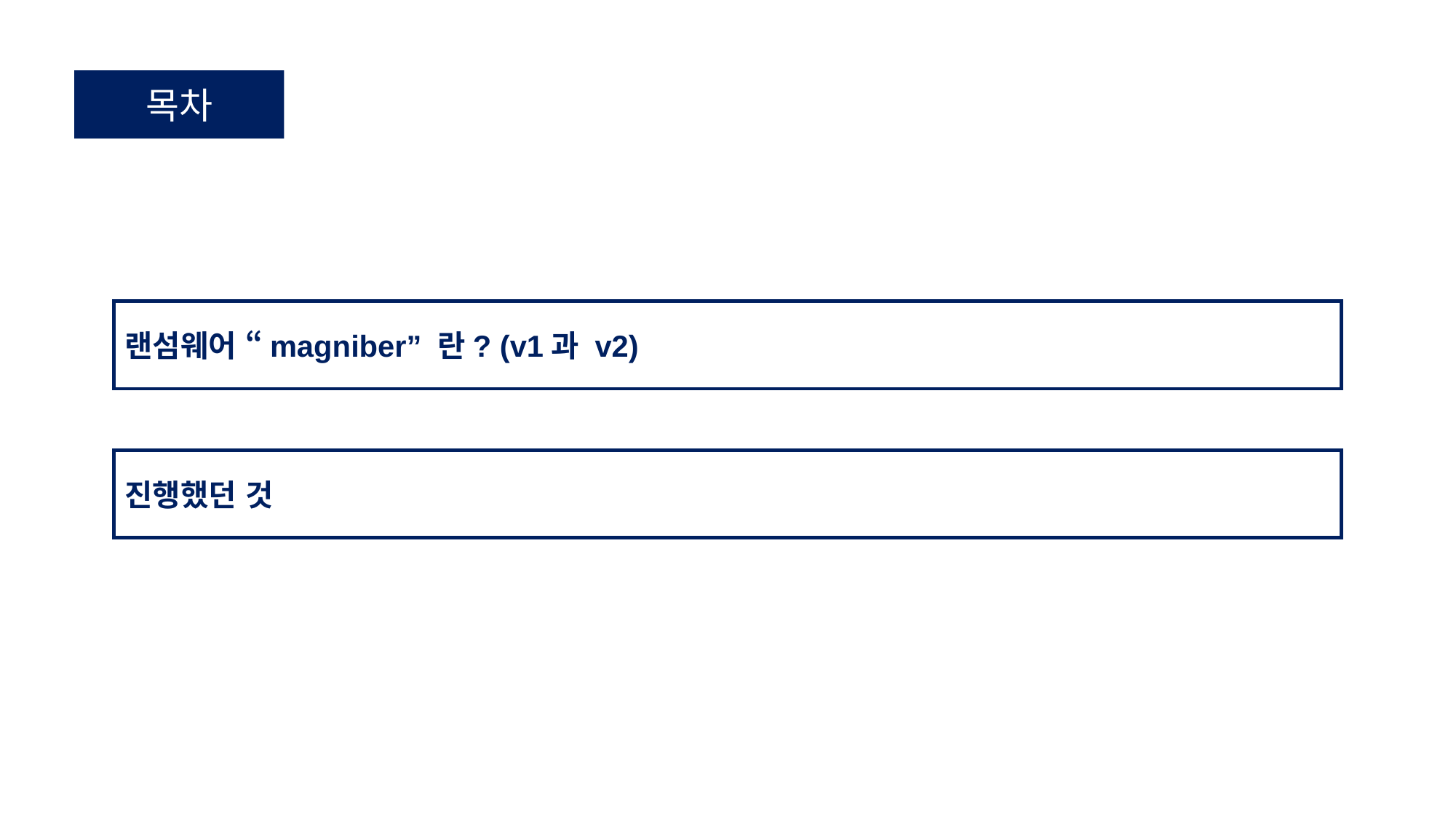

목차
랜섬웨어 “magniber” 란? (v1과 v2)
진행했던 것